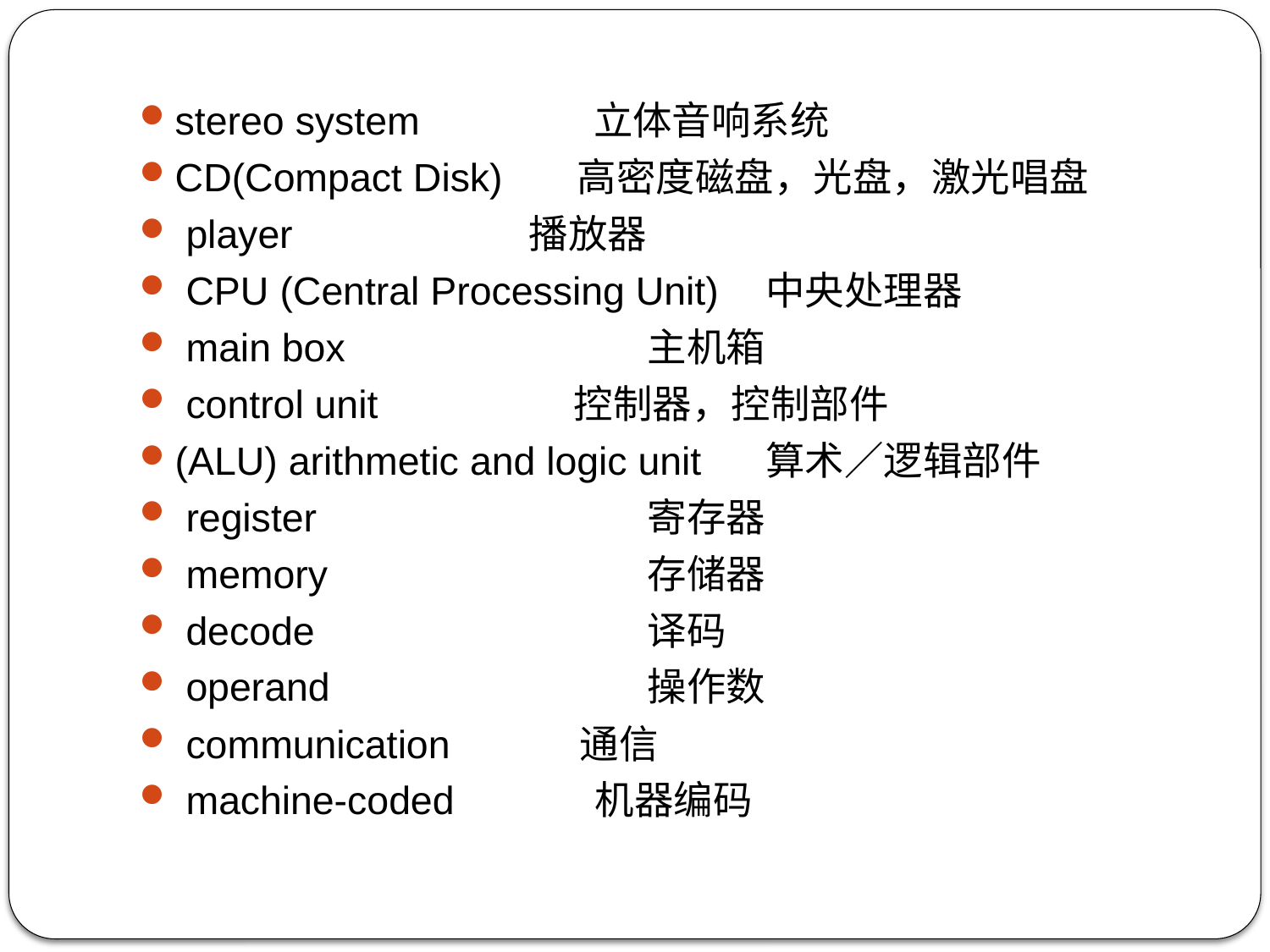

stereo system               立体音响系统
CD(Compact Disk)      高密度磁盘，光盘，激光唱盘
 player                     	播放器
 CPU (Central Processing Unit)  	中央处理器
 main box                    	主机箱
 control unit                 控制器，控制部件
(ALU) arithmetic and logic unit  	算术／逻辑部件
 register                    	寄存器
 memory                    	存储器
 decode                    	译码
 operand                   	操作数
 communication           通信
 machine-coded            机器编码